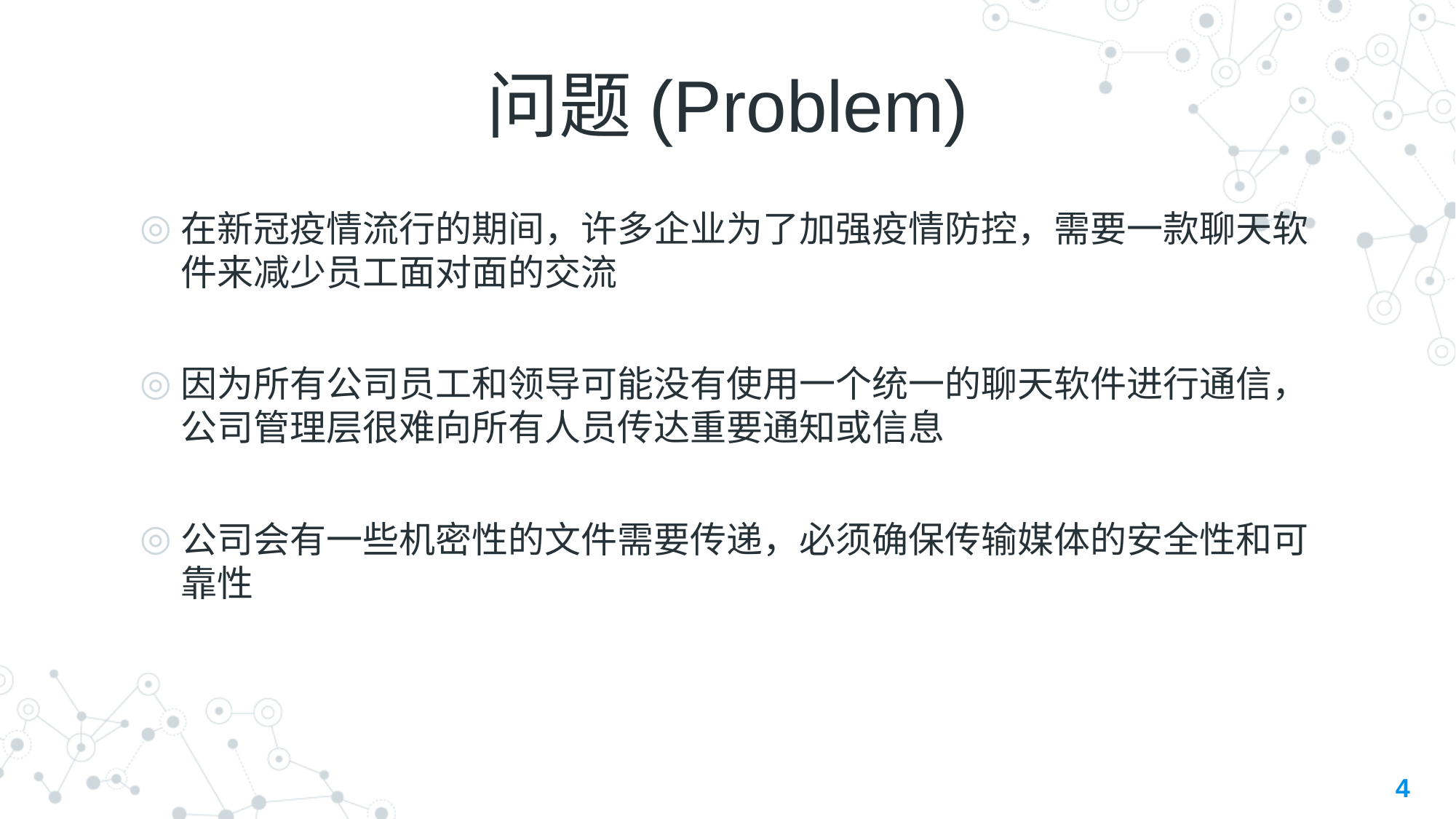

# 问题(Problem)
在新冠疫情流行的期间，许多企业为了加强疫情防控，需要一款聊天软件来减少员工面对面的交流

因为所有公司员工和领导可能没有使用一个统一的聊天软件进行通信，公司管理层很难向所有人员传达重要通知或信息

公司会有一些机密性的文件需要传递，必须确保传输媒体的安全性和可靠性
4